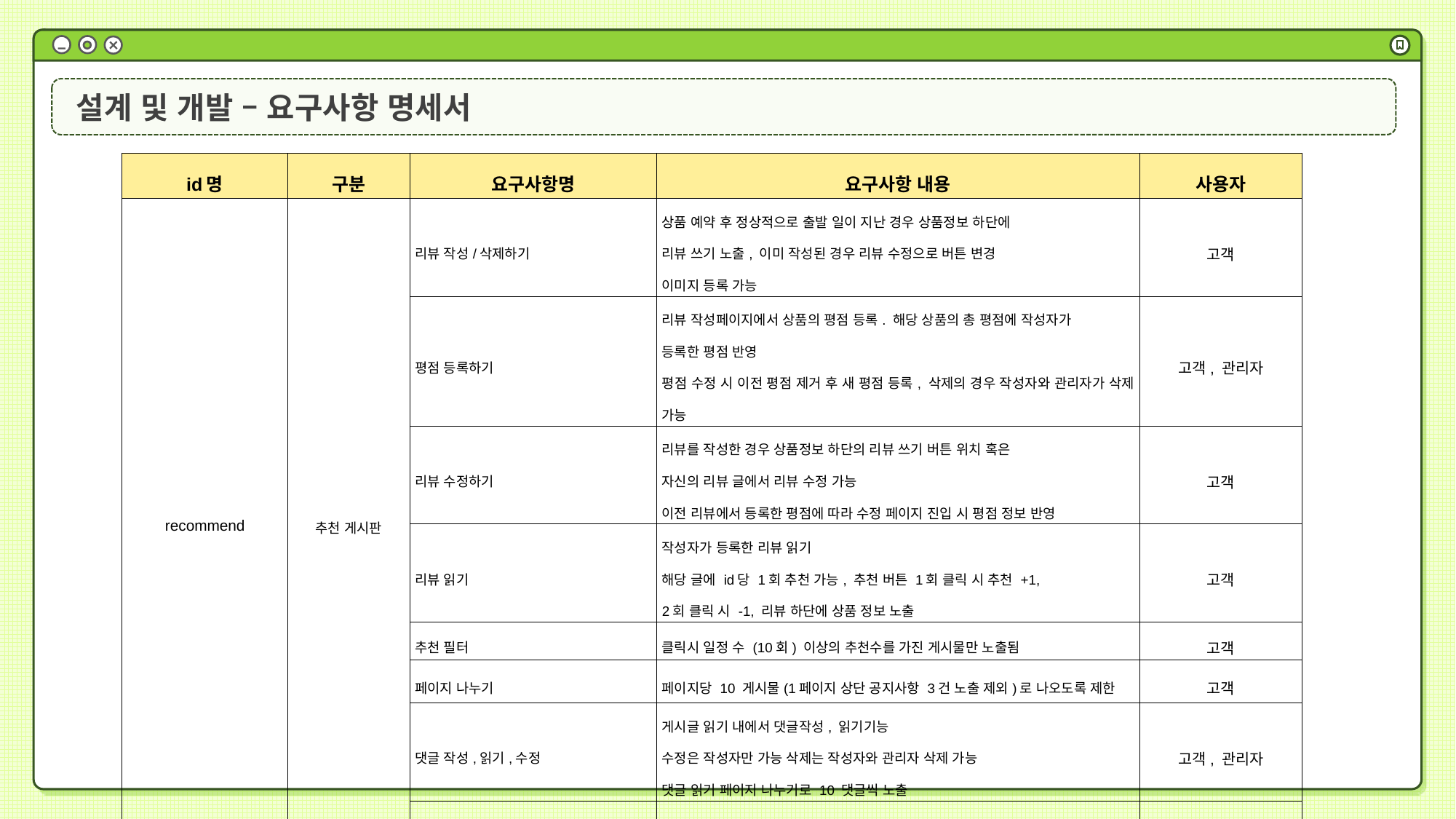

설계 및 개발 – 요구사항 명세서
| id명 | 구분 | 요구사항명 | 요구사항 내용 | 사용자 |
| --- | --- | --- | --- | --- |
| recommend | 추천 게시판 | 리뷰 작성/삭제하기 | 상품 예약 후 정상적으로 출발 일이 지난 경우 상품정보 하단에 리뷰 쓰기 노출, 이미 작성된 경우 리뷰 수정으로 버튼 변경 이미지 등록 가능 | 고객 |
|  |  | 평점 등록하기 | 리뷰 작성페이지에서 상품의 평점 등록. 해당 상품의 총 평점에 작성자가 등록한 평점 반영 평점 수정 시 이전 평점 제거 후 새 평점 등록, 삭제의 경우 작성자와 관리자가 삭제 가능 | 고객, 관리자 |
|  |  | 리뷰 수정하기 | 리뷰를 작성한 경우 상품정보 하단의 리뷰 쓰기 버튼 위치 혹은 자신의 리뷰 글에서 리뷰 수정 가능 이전 리뷰에서 등록한 평점에 따라 수정 페이지 진입 시 평점 정보 반영 | 고객 |
|  |  | 리뷰 읽기 | 작성자가 등록한 리뷰 읽기 해당 글에 id당 1회 추천 가능, 추천 버튼 1회 클릭 시 추천 +1, 2회 클릭 시 -1, 리뷰 하단에 상품 정보 노출 | 고객 |
|  |  | 추천 필터 | 클릭시 일정 수 (10회) 이상의 추천수를 가진 게시물만 노출됨 | 고객 |
|  |  | 페이지 나누기 | 페이지당 10 게시물(1페이지 상단 공지사항 3건 노출 제외)로 나오도록 제한 | 고객 |
|  |  | 댓글 작성,읽기,수정 | 게시글 읽기 내에서 댓글작성, 읽기기능 수정은 작성자만 가능 삭제는 작성자와 관리자 삭제 가능 댓글 읽기 페이지 나누기로 10 댓글씩 노출 | 고객, 관리자 |
|  |  | 게시판 내 검색 | 검색 옵션에 따라 제목, 작성자, 제목+내용에 키워드가 포함된 글 검색 | 고객 |